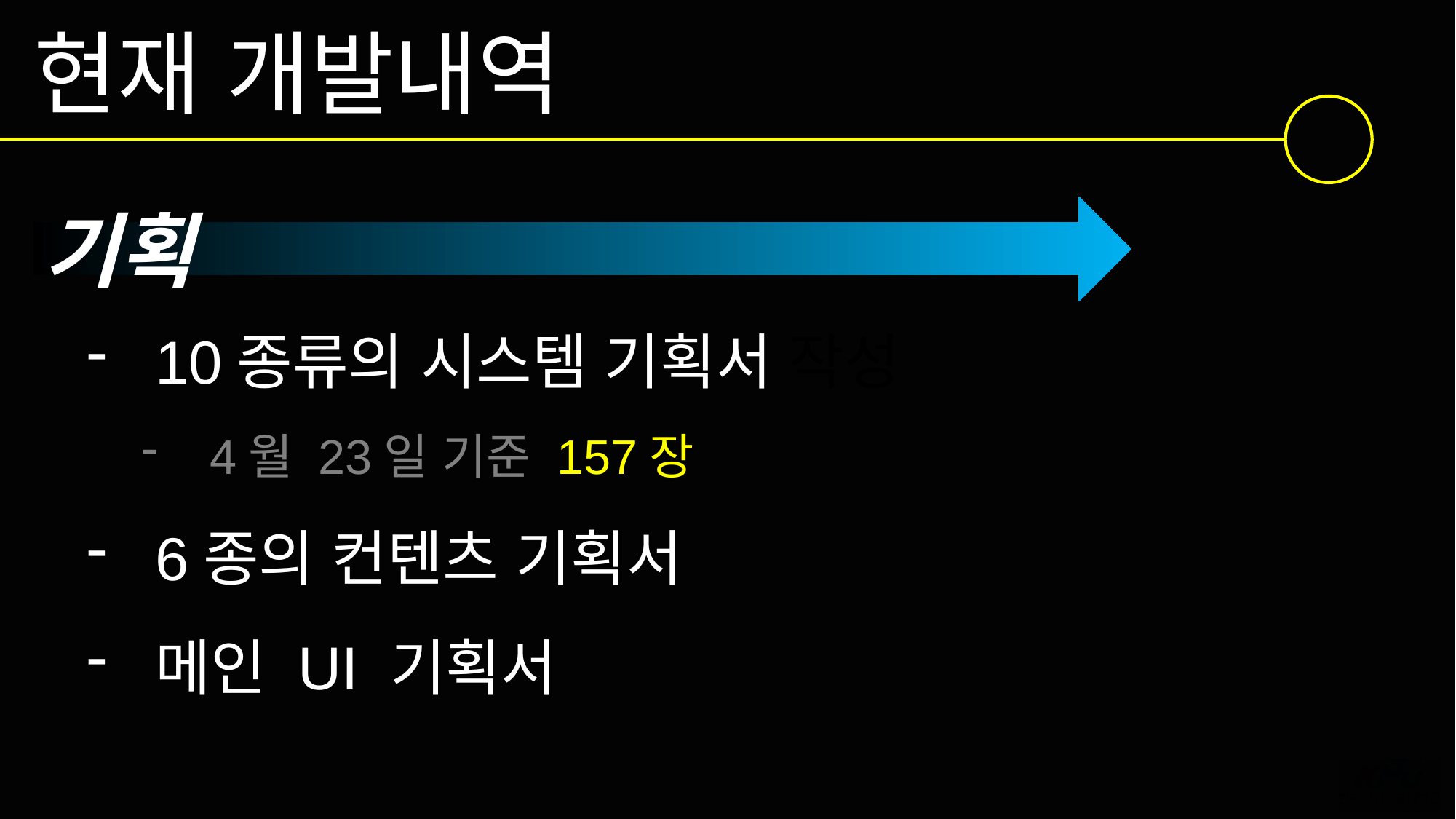

현재 개발내역

기획
10종류의 시스템 기획서 작성
4월 23일 기준 157장
6종의 컨텐츠 기획서
메인 UI 기획서